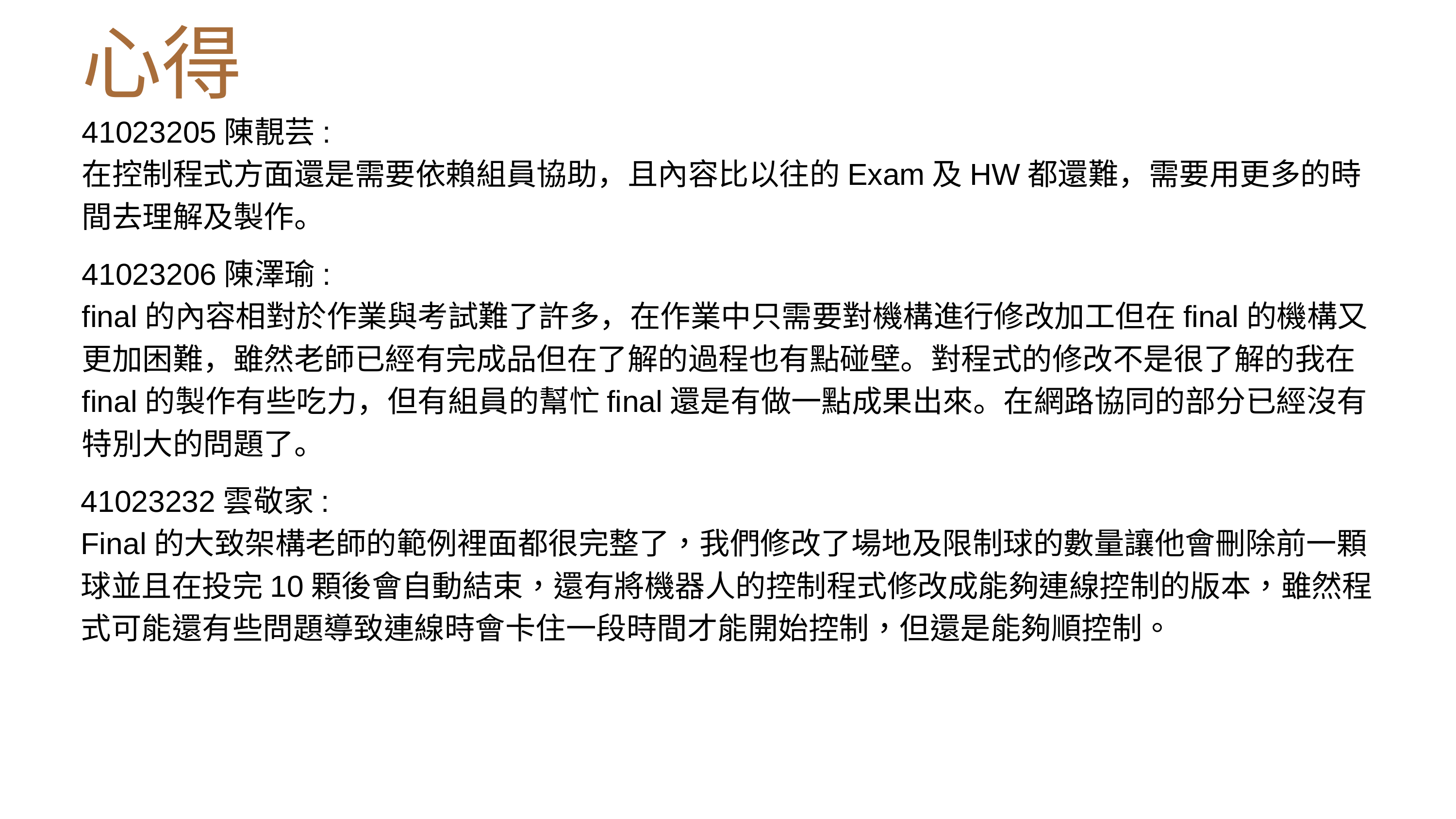

心得
41023205陳靚芸:
在控制程式方面還是需要依賴組員協助，且內容比以往的Exam及HW都還難，需要用更多的時間去理解及製作。
41023206陳澤瑜:
final的內容相對於作業與考試難了許多，在作業中只需要對機構進行修改加工但在final的機構又更加困難，雖然老師已經有完成品但在了解的過程也有點碰壁。對程式的修改不是很了解的我在final的製作有些吃力，但有組員的幫忙final還是有做一點成果出來。在網路協同的部分已經沒有特別大的問題了。
41023232雲敬家:
Final的大致架構老師的範例裡面都很完整了，我們修改了場地及限制球的數量讓他會刪除前一顆球並且在投完10顆後會自動結束，還有將機器人的控制程式修改成能夠連線控制的版本，雖然程式可能還有些問題導致連線時會卡住一段時間才能開始控制，但還是能夠順控制。